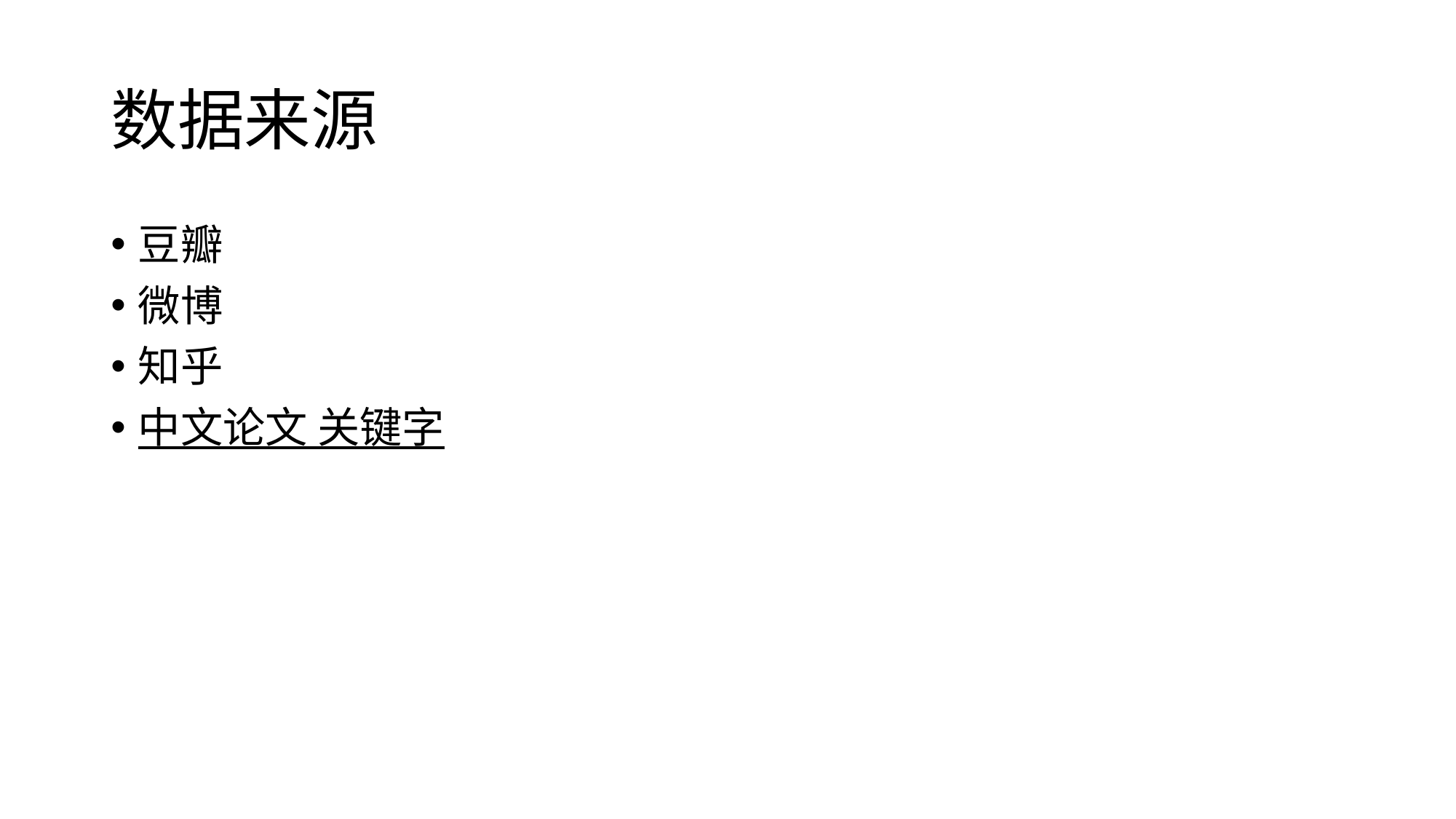

# 数据来源
豆瓣
微博
知乎
中文论文 关键字